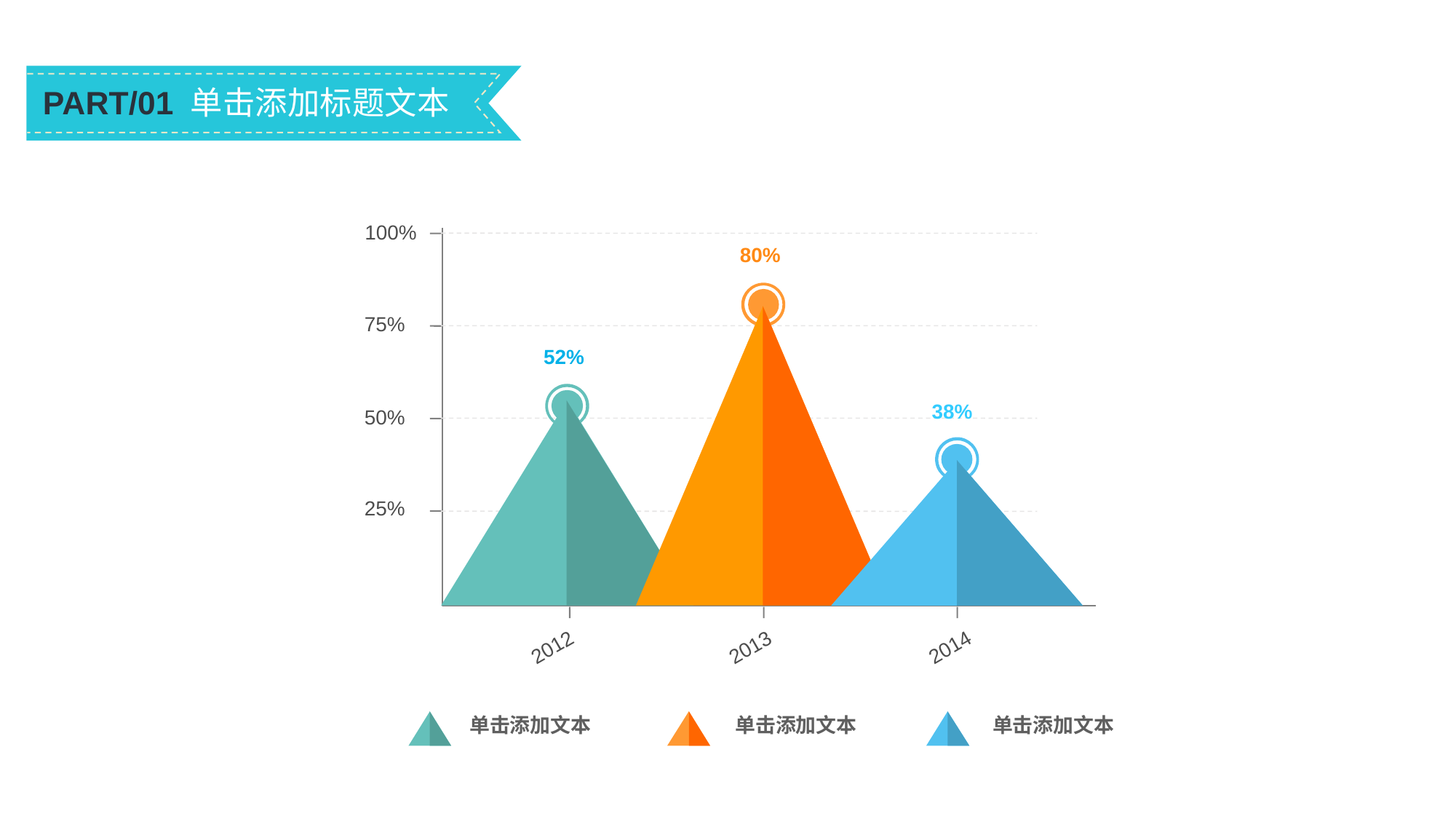

PART/01 单击添加标题文本
100%

80%

75%

52%

38%
50%

25%
2012
2013
2014
单击添加文本
单击添加文本
单击添加文本